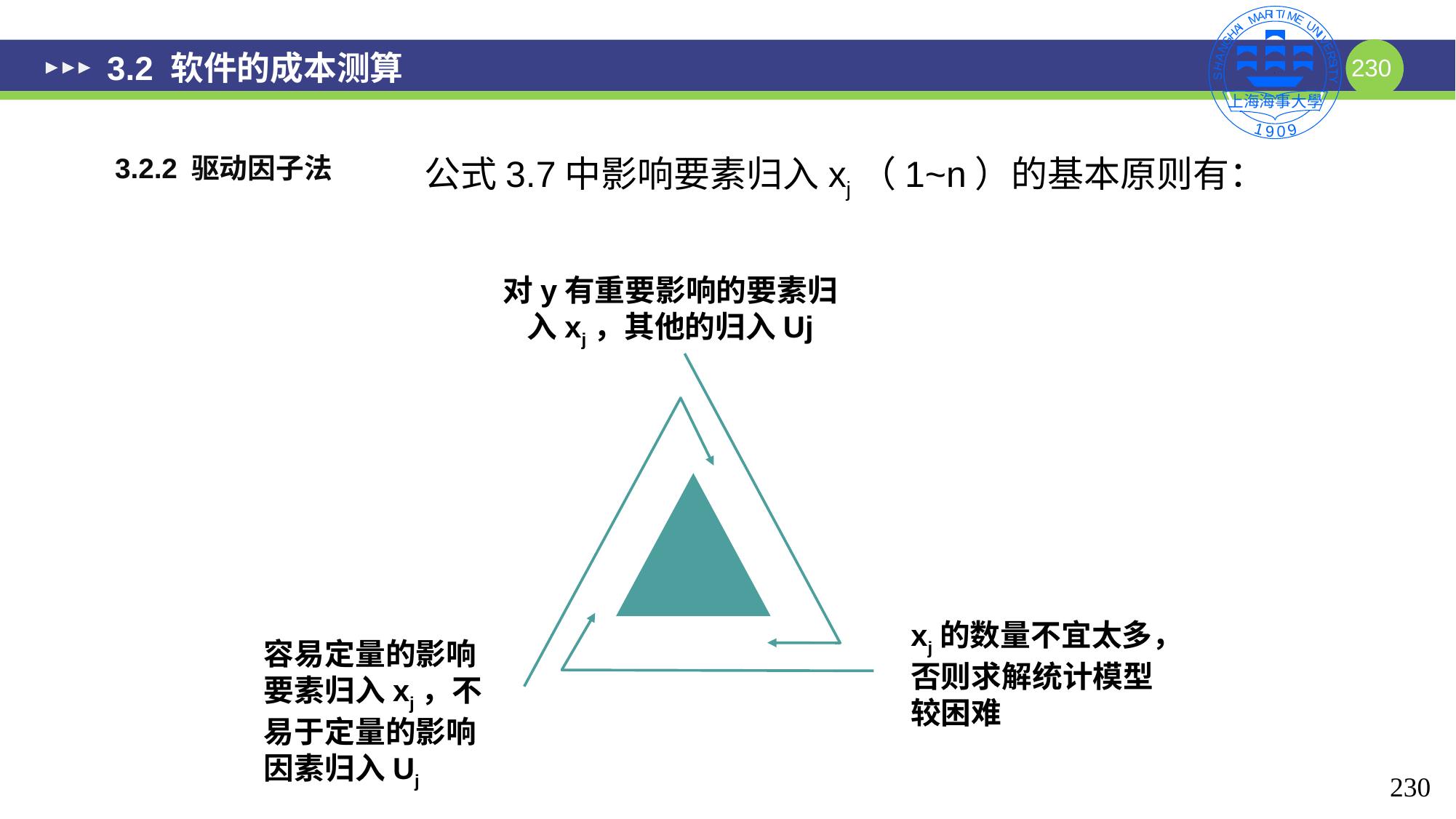

# 3.2 软件的成本测算
3.2.2 驱动因子法
公式3.7中影响要素归入xj（1~n）的基本原则有：
对y有重要影响的要素归入xj，其他的归入Uj

xj的数量不宜太多，否则求解统计模型较困难
容易定量的影响要素归入xj，不易于定量的影响因素归入Uj
230
230